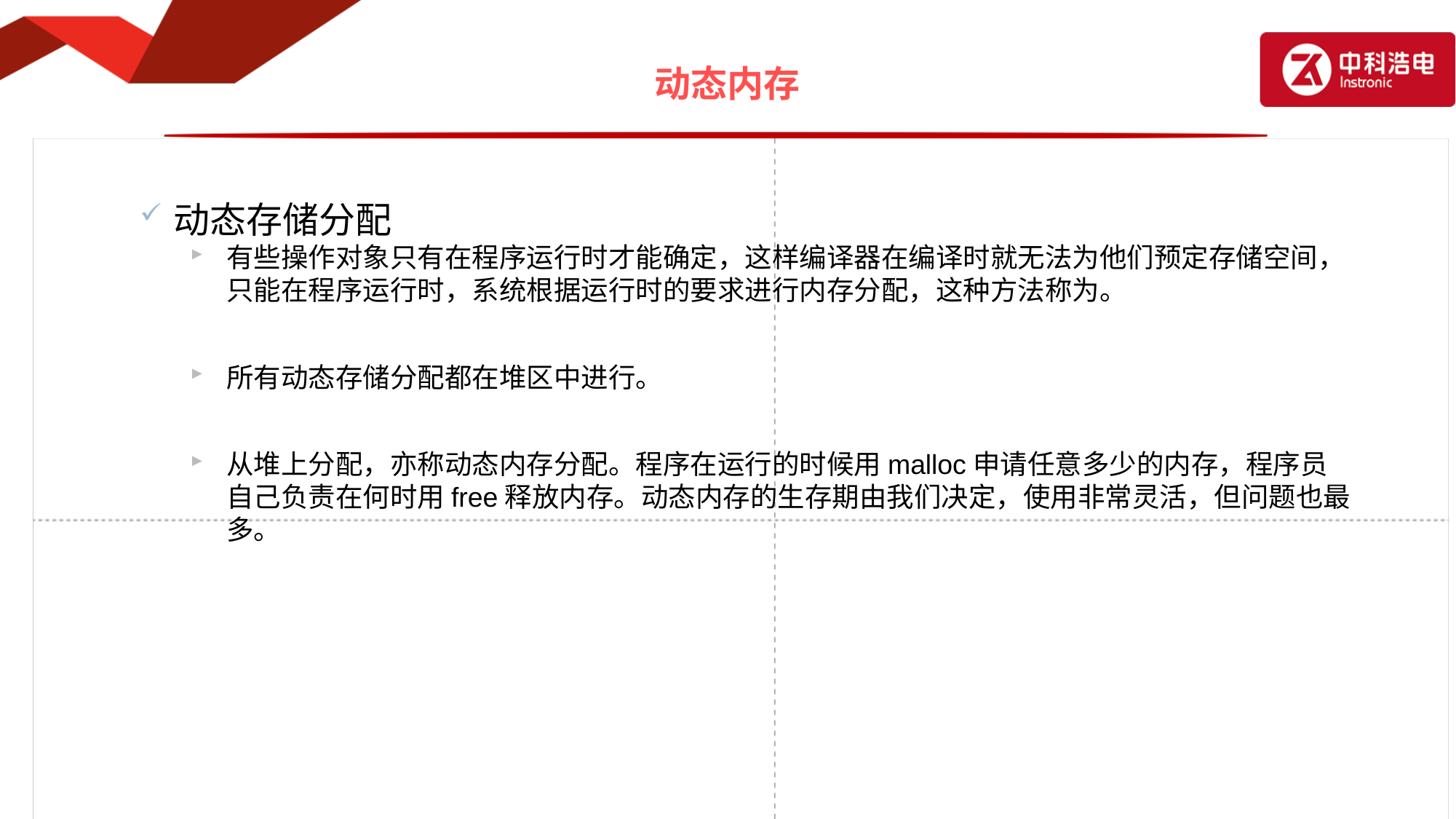

# 动态内存

动态存储分配
有些操作对象只有在程序运行时才能确定，这样编译器在编译时就无法为他们预定存储空间，只能在程序运行时，系统根据运行时的要求进行内存分配，这种方法称为。

所有动态存储分配都在堆区中进行。

从堆上分配，亦称动态内存分配。程序在运行的时候用malloc申请任意多少的内存，程序员自己负责在何时用free释放内存。动态内存的生存期由我们决定，使用非常灵活，但问题也最多。